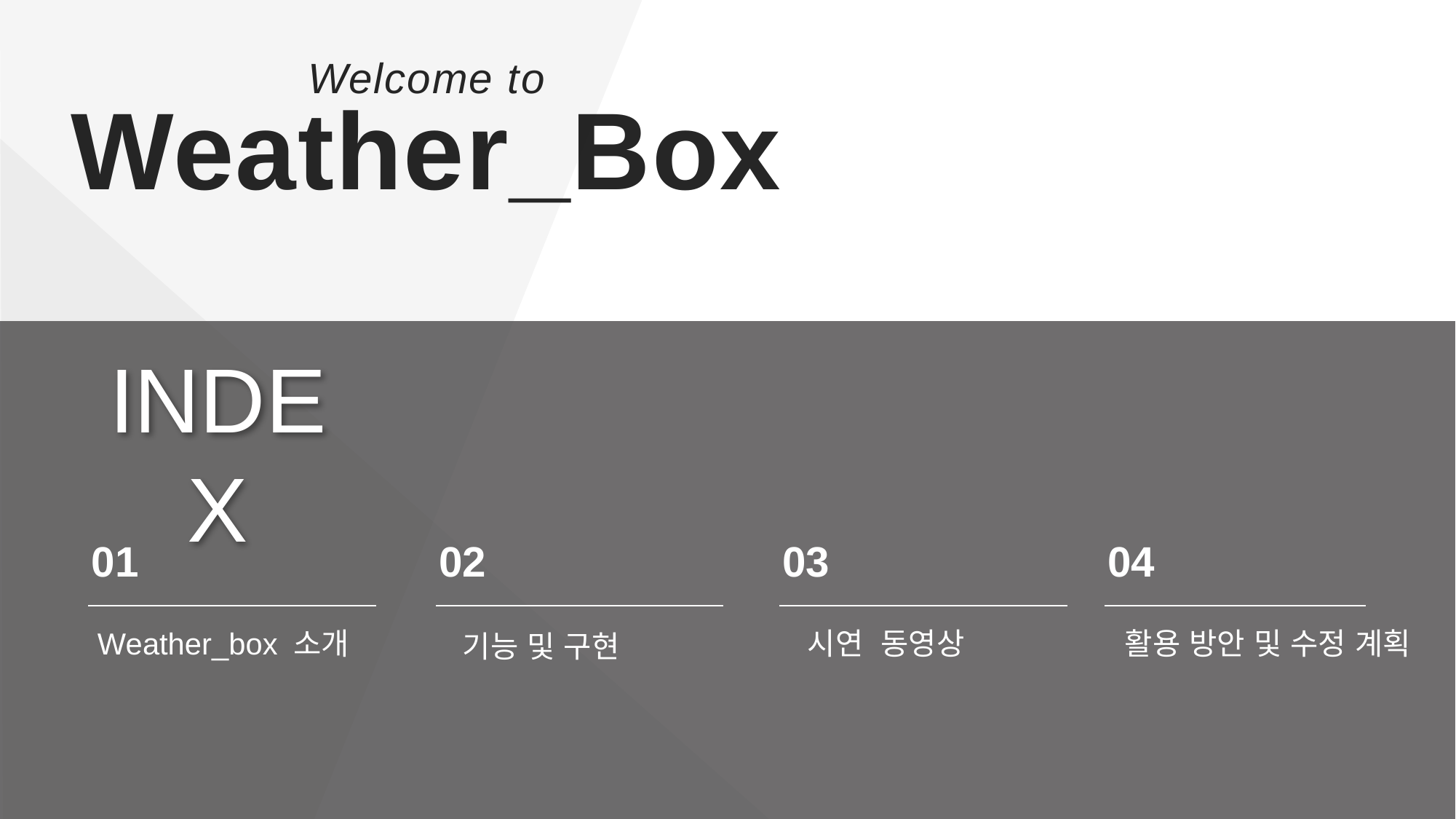

Welcome to
Weather_Box

INDEX
01
02
03
04
시연  동영상
Weather_box 소개
활용 방안 및 수정 계획
기능 및 구현